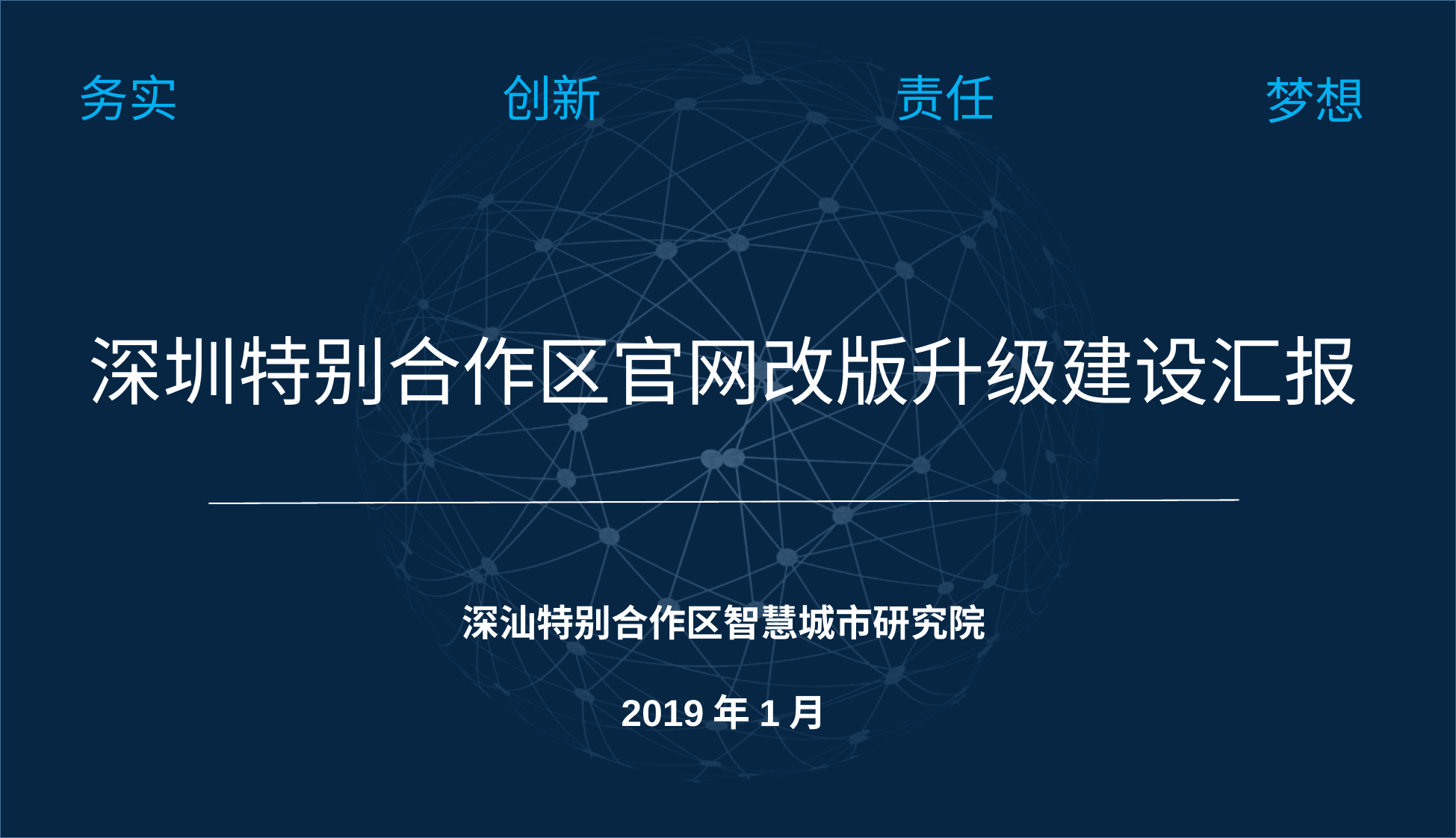

务实
创新
责任
梦想
深圳特别合作区官网改版升级建设汇报
深汕特别合作区智慧城市研究院

2019年1月